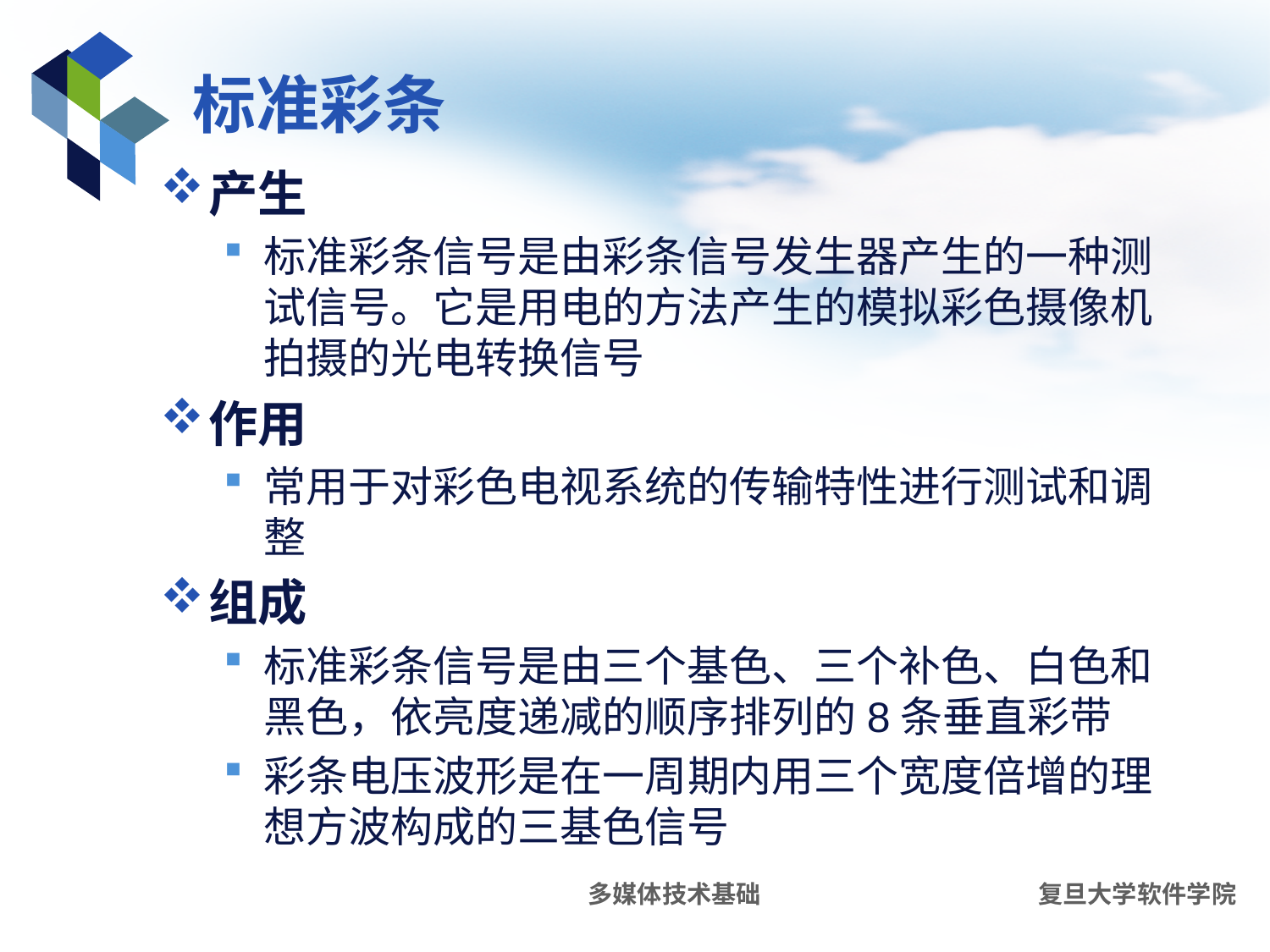

# 标准彩条
产生
标准彩条信号是由彩条信号发生器产生的一种测试信号。它是用电的方法产生的模拟彩色摄像机拍摄的光电转换信号
作用
常用于对彩色电视系统的传输特性进行测试和调整
组成
标准彩条信号是由三个基色、三个补色、白色和黑色，依亮度递减的顺序排列的8条垂直彩带
彩条电压波形是在一周期内用三个宽度倍增的理想方波构成的三基色信号
多媒体技术基础